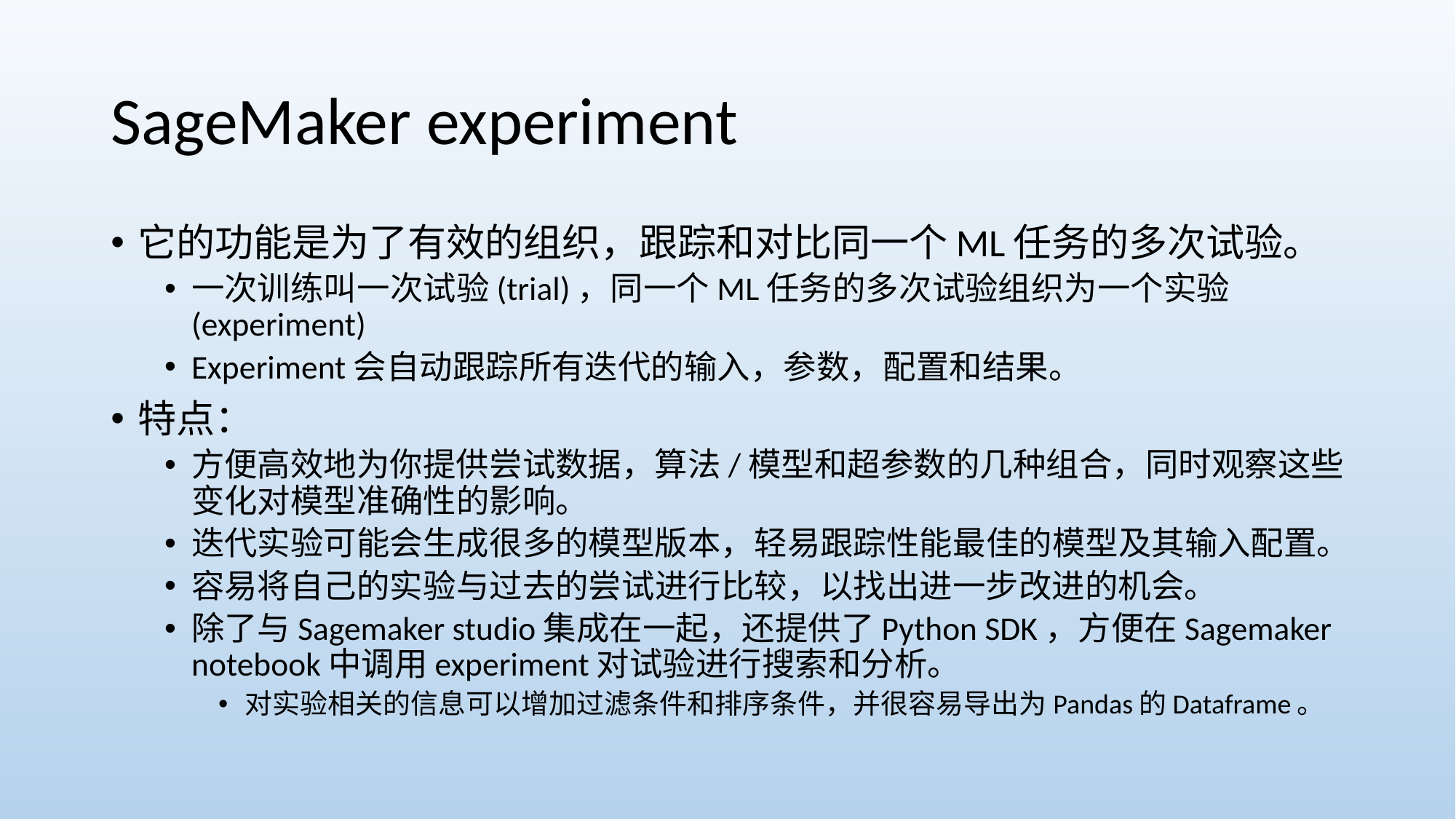

# SageMaker experiment
它的功能是为了有效的组织，跟踪和对比同一个ML任务的多次试验。
一次训练叫一次试验(trial)，同一个ML任务的多次试验组织为一个实验(experiment)
Experiment会自动跟踪所有迭代的输入，参数，配置和结果。
特点：
方便高效地为你提供尝试数据，算法/模型和超参数的几种组合，同时观察这些变化对模型准确性的影响。
迭代实验可能会生成很多的模型版本，轻易跟踪性能最佳的模型及其输入配置。
容易将自己的实验与过去的尝试进行比较，以找出进一步改进的机会。
除了与Sagemaker studio集成在一起，还提供了Python SDK，方便在Sagemaker notebook中调用experiment对试验进行搜索和分析。
对实验相关的信息可以增加过滤条件和排序条件，并很容易导出为Pandas的Dataframe。